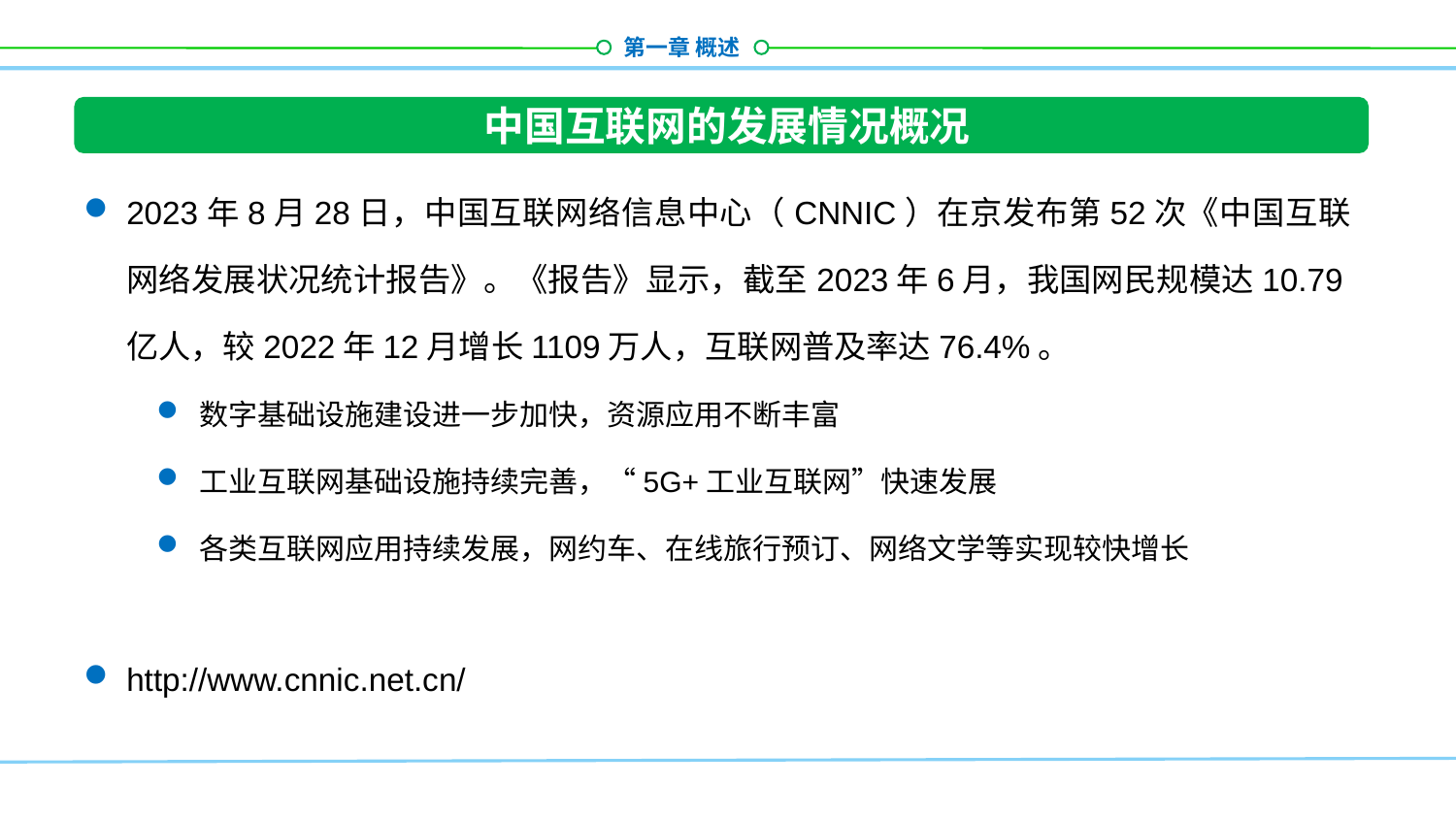

中国互联网的发展情况概况
2023年8月28日，中国互联网络信息中心（CNNIC）在京发布第52次《中国互联网络发展状况统计报告》。《报告》显示，截至2023年6月，我国网民规模达10.79亿人，较2022年12月增长1109万人，互联网普及率达76.4%。
数字基础设施建设进一步加快，资源应用不断丰富
工业互联网基础设施持续完善，“5G+工业互联网”快速发展
各类互联网应用持续发展，网约车、在线旅行预订、网络文学等实现较快增长

http://www.cnnic.net.cn/